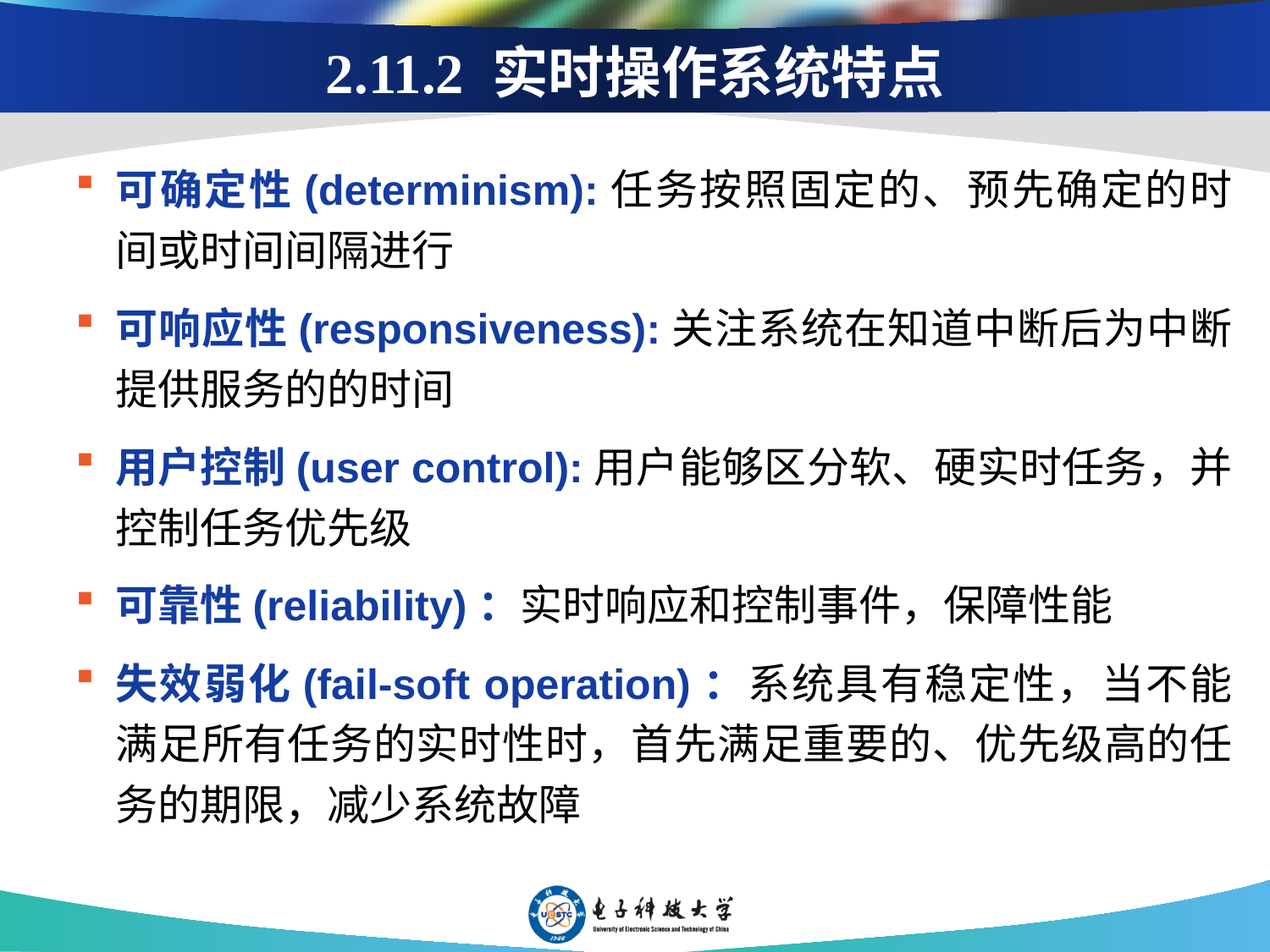

# 2.11.2 实时操作系统特点
可确定性(determinism):任务按照固定的、预先确定的时间或时间间隔进行
可响应性(responsiveness):关注系统在知道中断后为中断提供服务的的时间
用户控制(user control):用户能够区分软、硬实时任务，并控制任务优先级
可靠性(reliability)：实时响应和控制事件，保障性能
失效弱化(fail-soft operation)：系统具有稳定性，当不能满足所有任务的实时性时，首先满足重要的、优先级高的任务的期限，减少系统故障